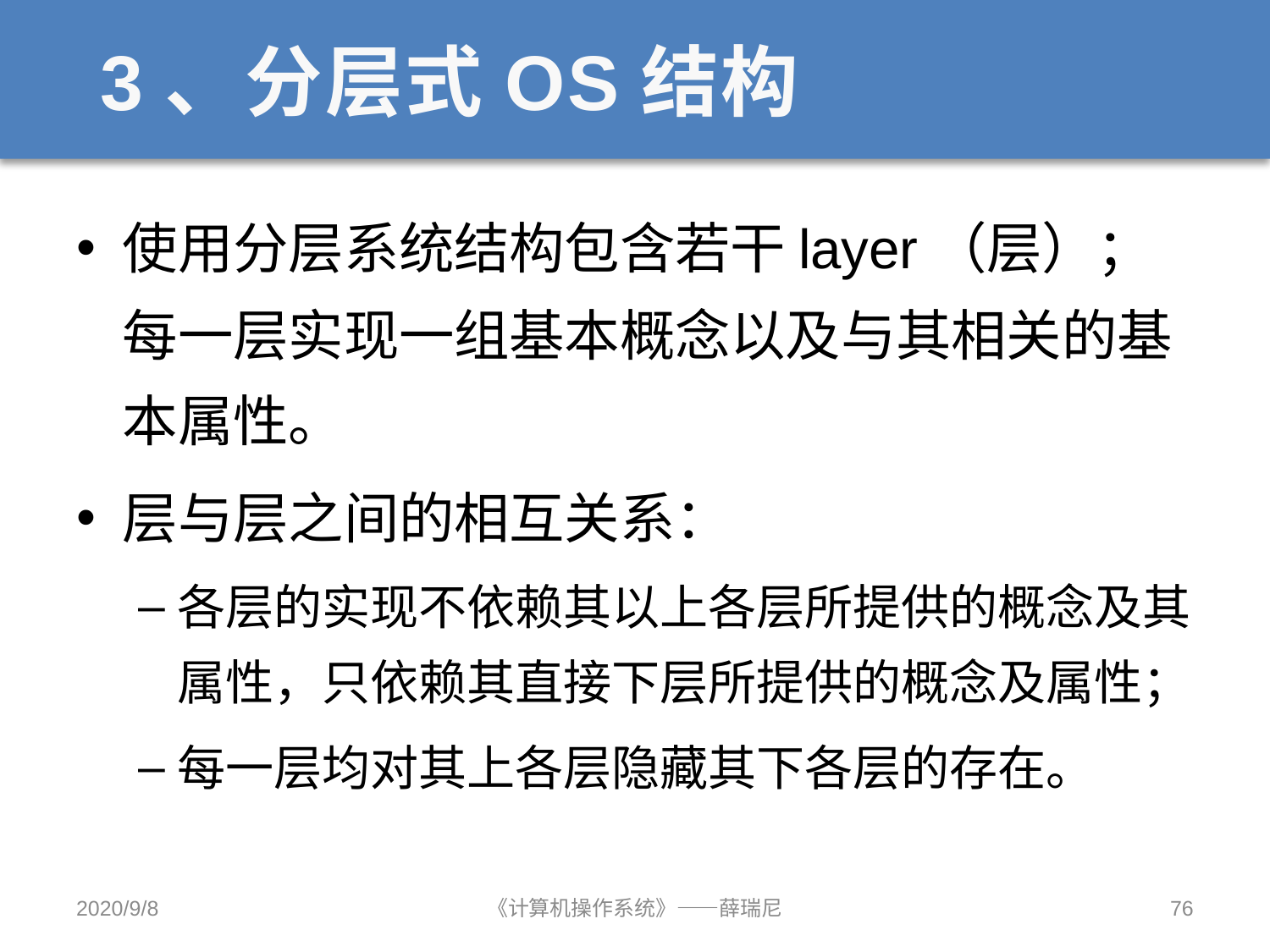

# 3、分层式OS结构
使用分层系统结构包含若干layer（层）；每一层实现一组基本概念以及与其相关的基本属性。
层与层之间的相互关系：
各层的实现不依赖其以上各层所提供的概念及其属性，只依赖其直接下层所提供的概念及属性；
每一层均对其上各层隐藏其下各层的存在。
2020/9/8
《计算机操作系统》——薛瑞尼
76